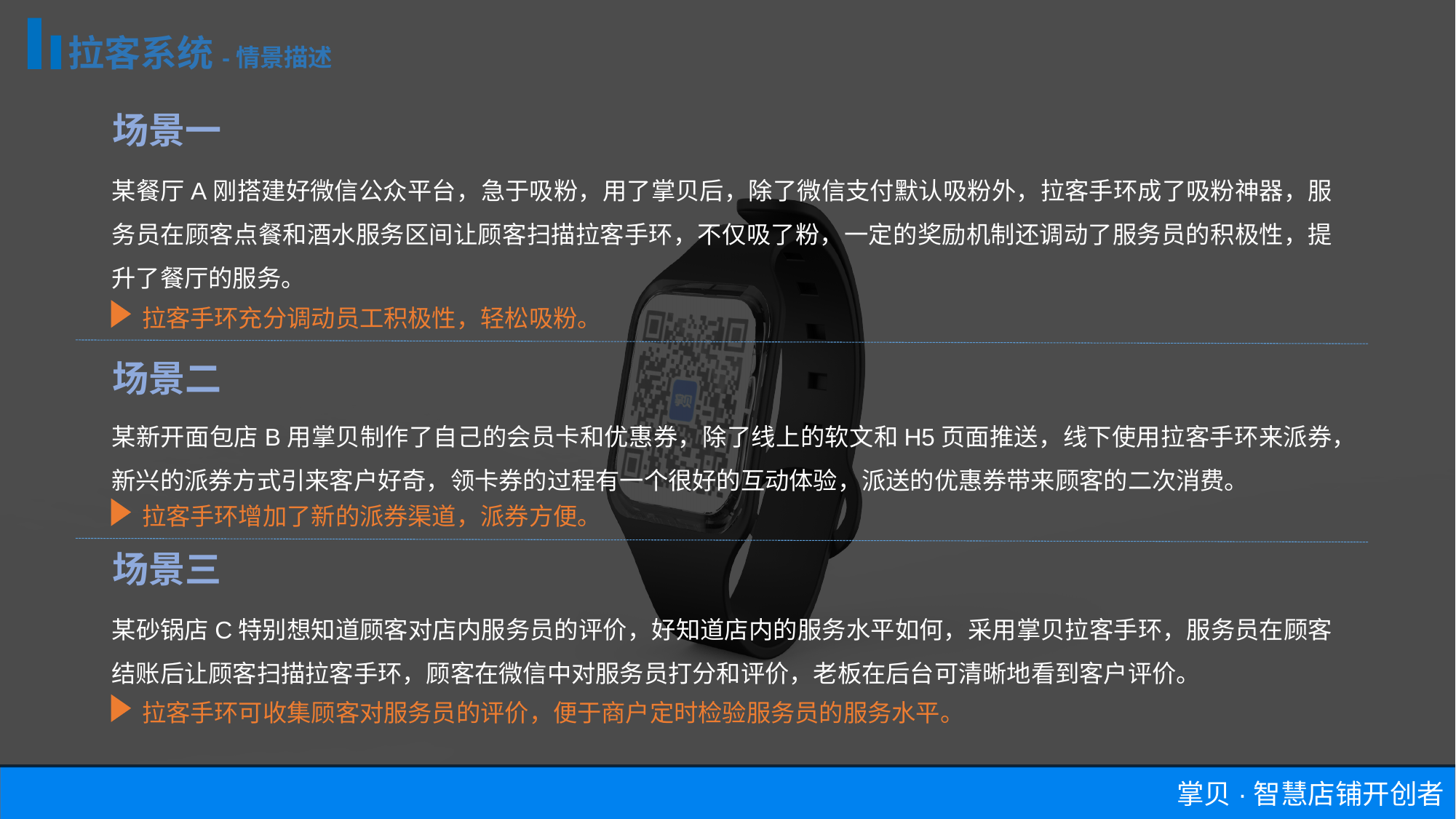

拉客系统-情景描述

场景一
某餐厅A刚搭建好微信公众平台，急于吸粉，用了掌贝后，除了微信支付默认吸粉外，拉客手环成了吸粉神器，服务员在顾客点餐和酒水服务区间让顾客扫描拉客手环，不仅吸了粉，一定的奖励机制还调动了服务员的积极性，提升了餐厅的服务。
拉客手环充分调动员工积极性，轻松吸粉。

场景二
某新开面包店B用掌贝制作了自己的会员卡和优惠券，除了线上的软文和H5页面推送，线下使用拉客手环来派券，新兴的派券方式引来客户好奇，领卡券的过程有一个很好的互动体验，派送的优惠券带来顾客的二次消费。
拉客手环增加了新的派券渠道，派券方便。

场景三
某砂锅店C特别想知道顾客对店内服务员的评价，好知道店内的服务水平如何，采用掌贝拉客手环，服务员在顾客结账后让顾客扫描拉客手环，顾客在微信中对服务员打分和评价，老板在后台可清晰地看到客户评价。
拉客手环可收集顾客对服务员的评价，便于商户定时检验服务员的服务水平。